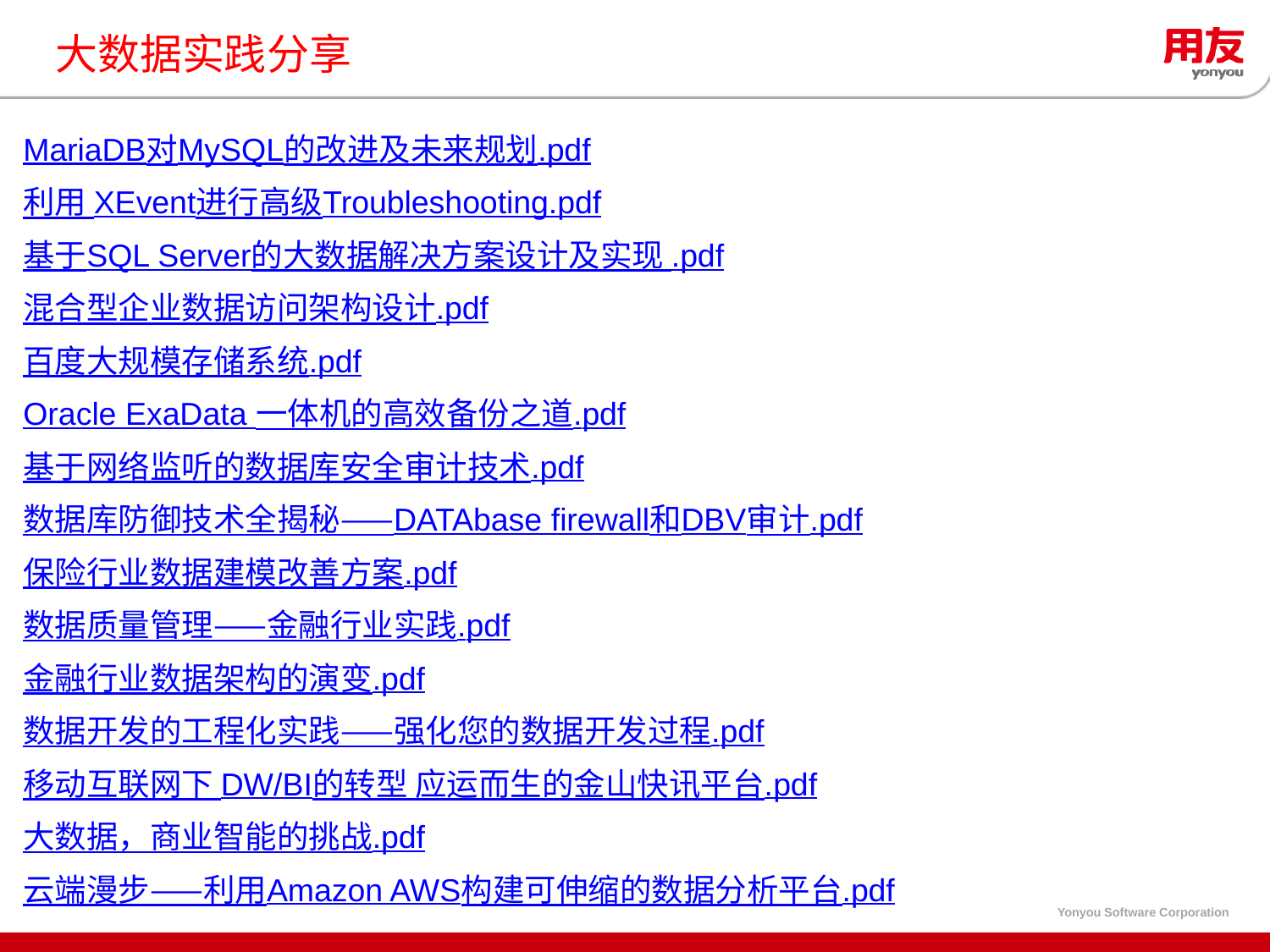

# 大数据实践分享
MariaDB对MySQL的改进及未来规划.pdf
利用 XEvent进行高级Troubleshooting.pdf
基于SQL Server的大数据解决方案设计及实现 .pdf
混合型企业数据访问架构设计.pdf
百度大规模存储系统.pdf
Oracle ExaData 一体机的高效备份之道.pdf
基于网络监听的数据库安全审计技术.pdf
数据库防御技术全揭秘——DATAbase firewall和DBV审计.pdf
保险行业数据建模改善方案.pdf
数据质量管理——金融行业实践.pdf
金融行业数据架构的演变.pdf
数据开发的工程化实践——强化您的数据开发过程.pdf
移动互联网下 DW/BI的转型 应运而生的金山快讯平台.pdf
大数据，商业智能的挑战.pdf
云端漫步——利用Amazon AWS构建可伸缩的数据分析平台.pdf